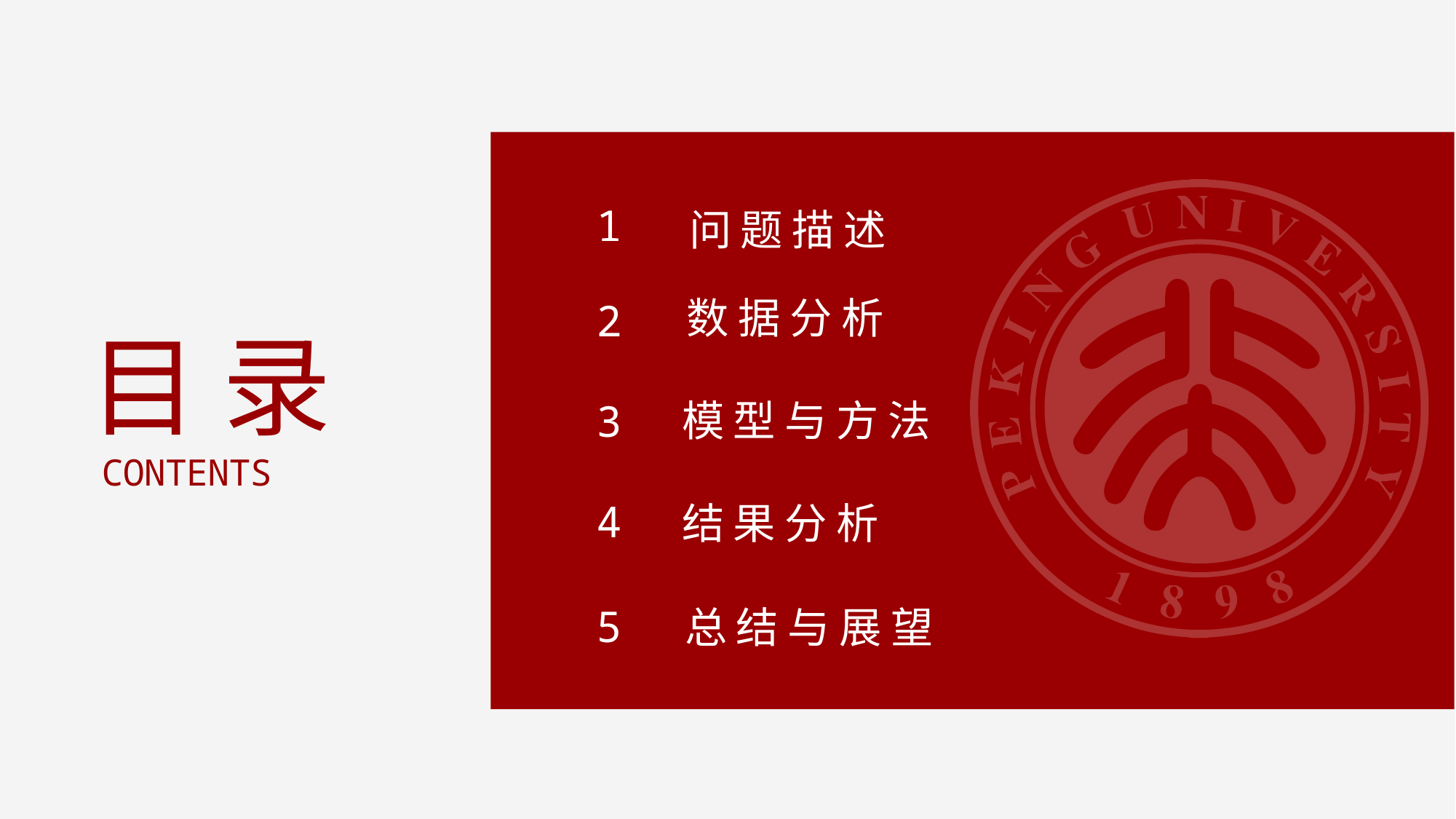

1
问题描述
数据分析
2
目录
CONTENTS
模型与方法
3
4
结果分析
5
总结与展望